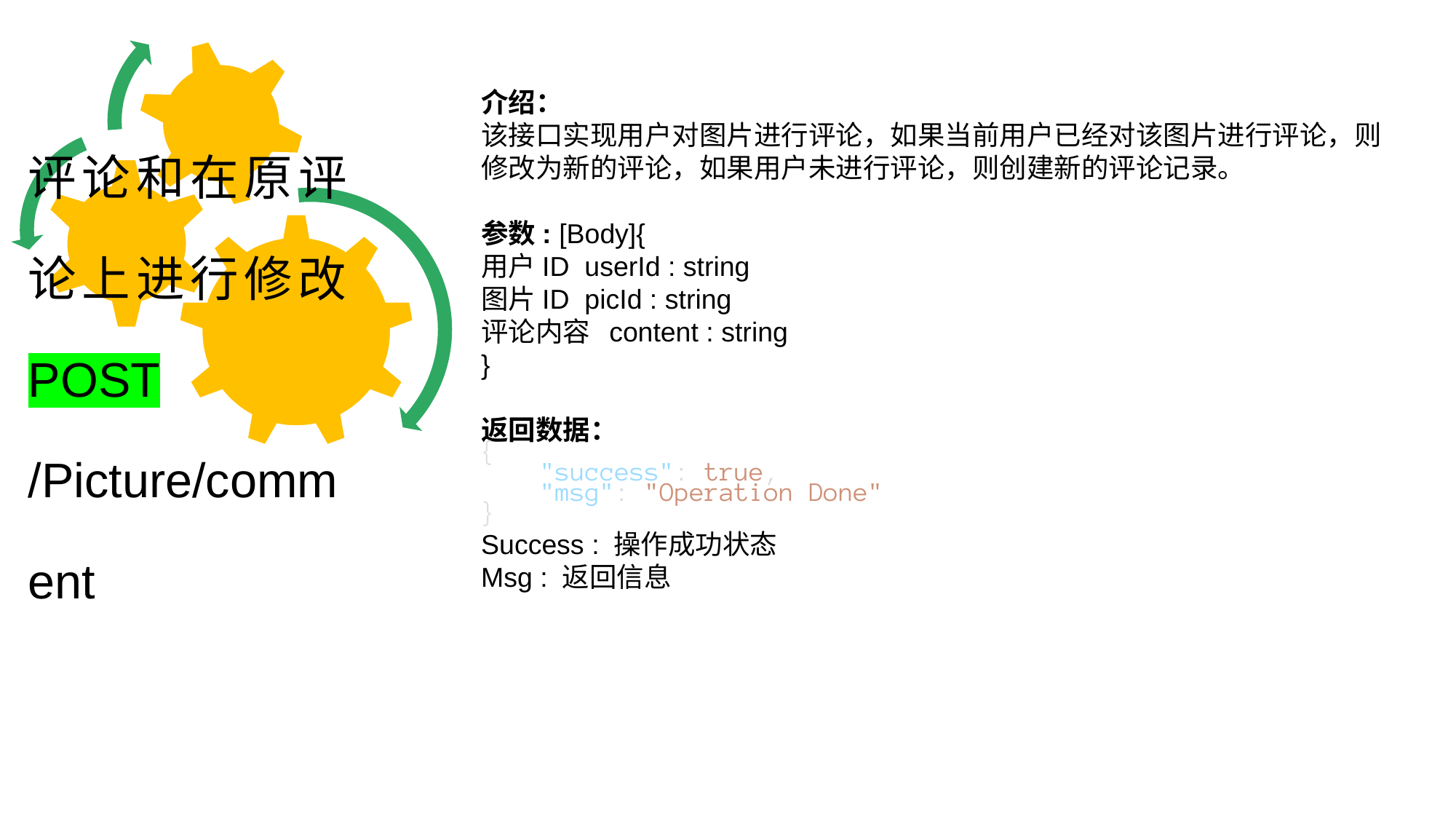

介绍：
该接口实现用户对图片进行评论，如果当前用户已经对该图片进行评论，则修改为新的评论，如果用户未进行评论，则创建新的评论记录。

参数: [Body]{
用户ID  userId : string
图片ID  picId : string
评论内容  content : string
}

返回数据：
{
    "success": true,
    "msg": "Operation Done"
}
Success : 操作成功状态
Msg : 返回信息
评论和在原评论上进行修改 POST /Picture/comment